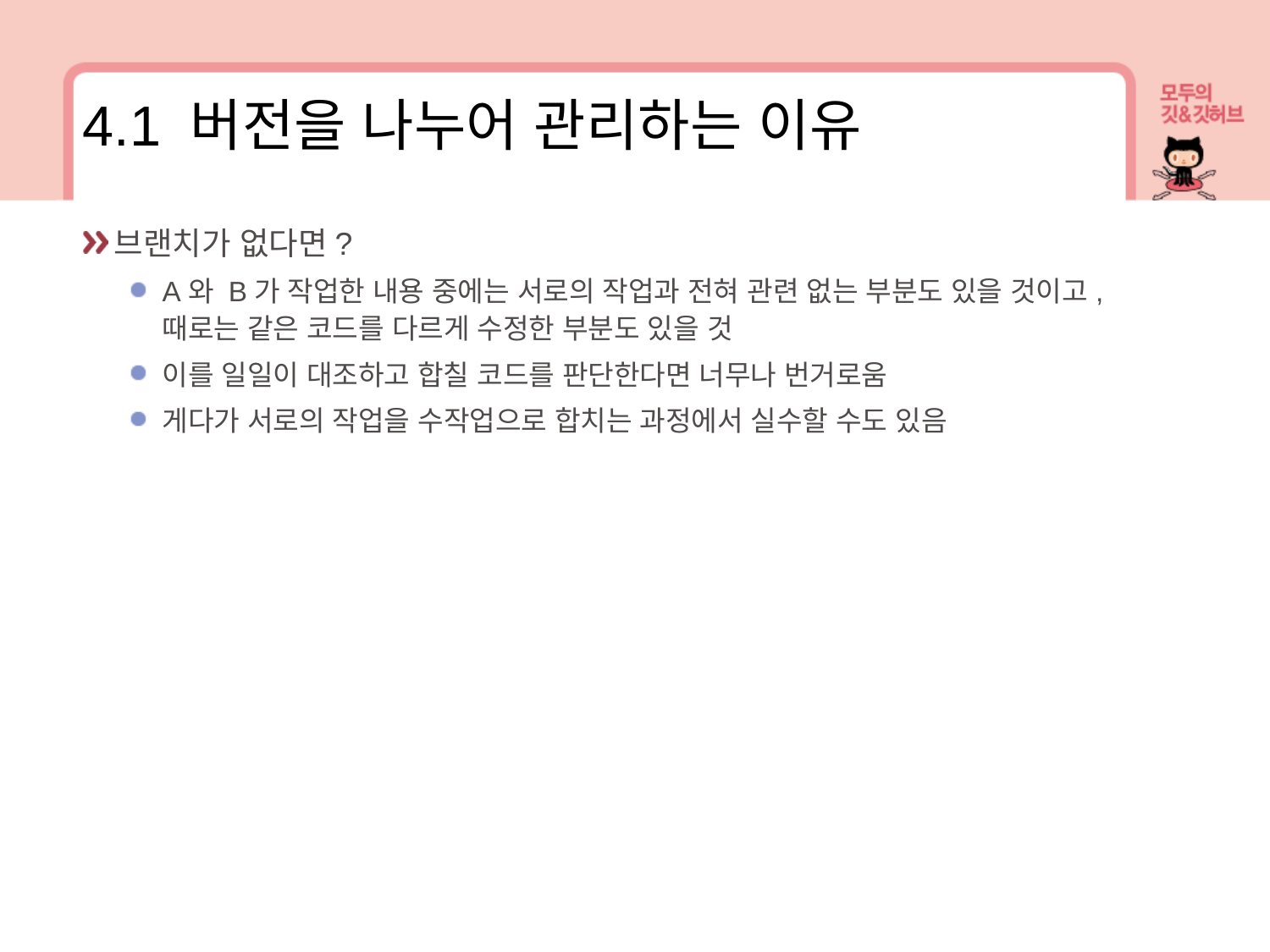

4.1 버전을 나누어 관리하는 이유
브랜치가 없다면?
A와 B가 작업한 내용 중에는 서로의 작업과 전혀 관련 없는 부분도 있을 것이고, 때로는 같은 코드를 다르게 수정한 부분도 있을 것
이를 일일이 대조하고 합칠 코드를 판단한다면 너무나 번거로움
게다가 서로의 작업을 수작업으로 합치는 과정에서 실수할 수도 있음